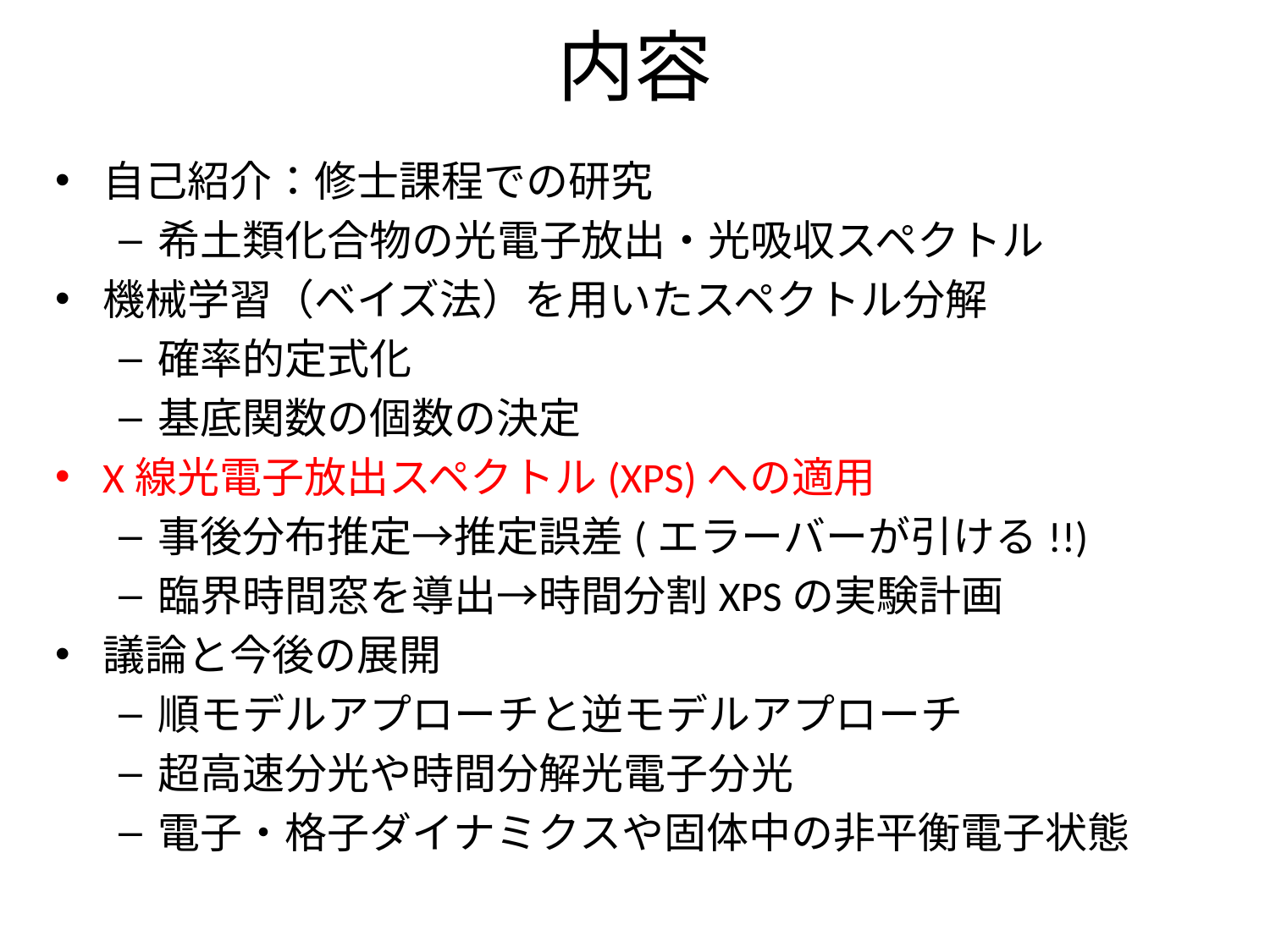

# 内容
自己紹介：修士課程での研究
希土類化合物の光電子放出・光吸収スペクトル
機械学習（ベイズ法）を用いたスペクトル分解
確率的定式化
基底関数の個数の決定
X線光電子放出スペクトル(XPS)への適用
事後分布推定→推定誤差(エラーバーが引ける!!)
臨界時間窓を導出→時間分割XPSの実験計画
議論と今後の展開
順モデルアプローチと逆モデルアプローチ
超高速分光や時間分解光電子分光
電子・格子ダイナミクスや固体中の非平衡電子状態